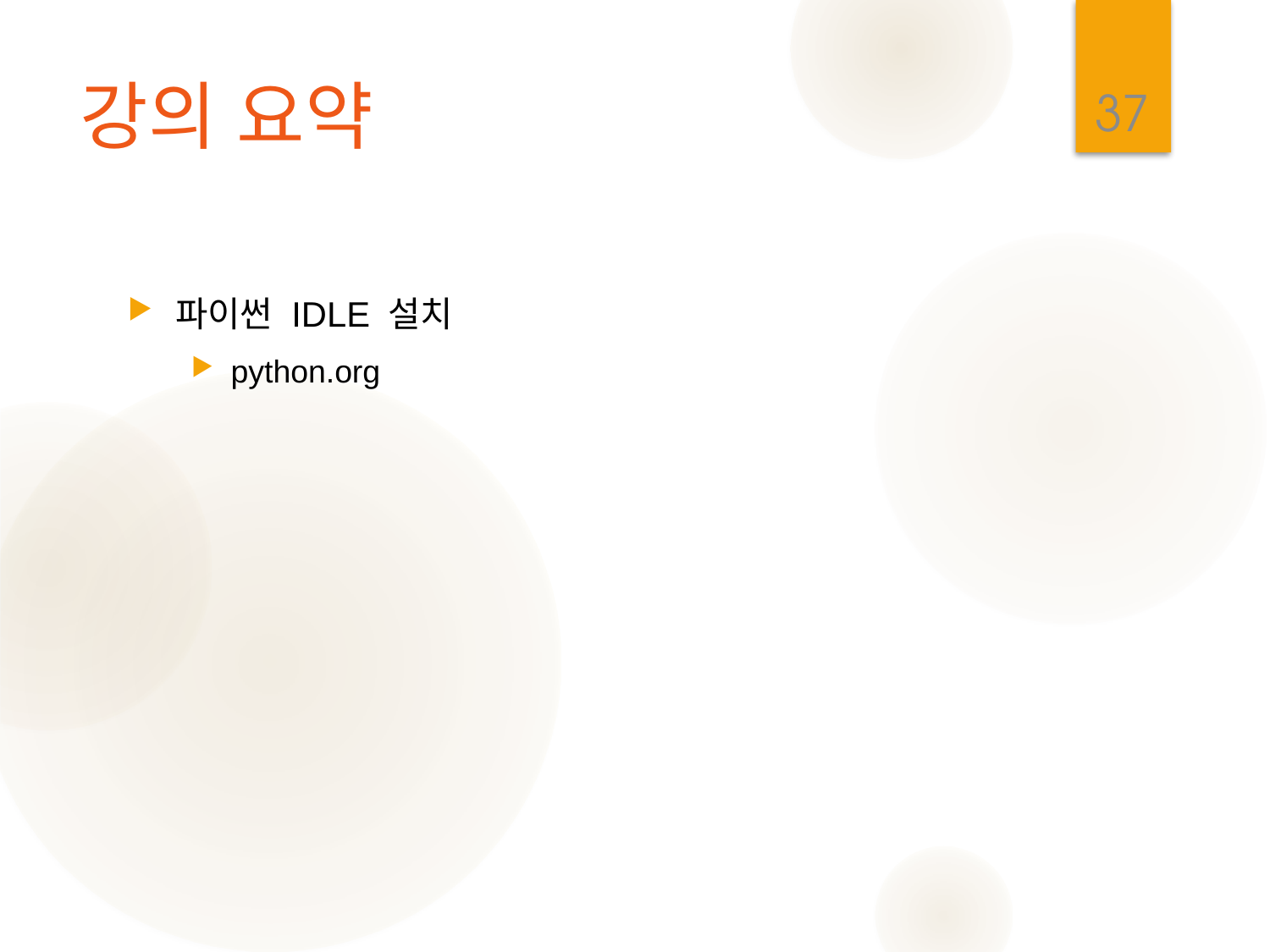

37
# 강의 요약
파이썬 IDLE 설치
python.org